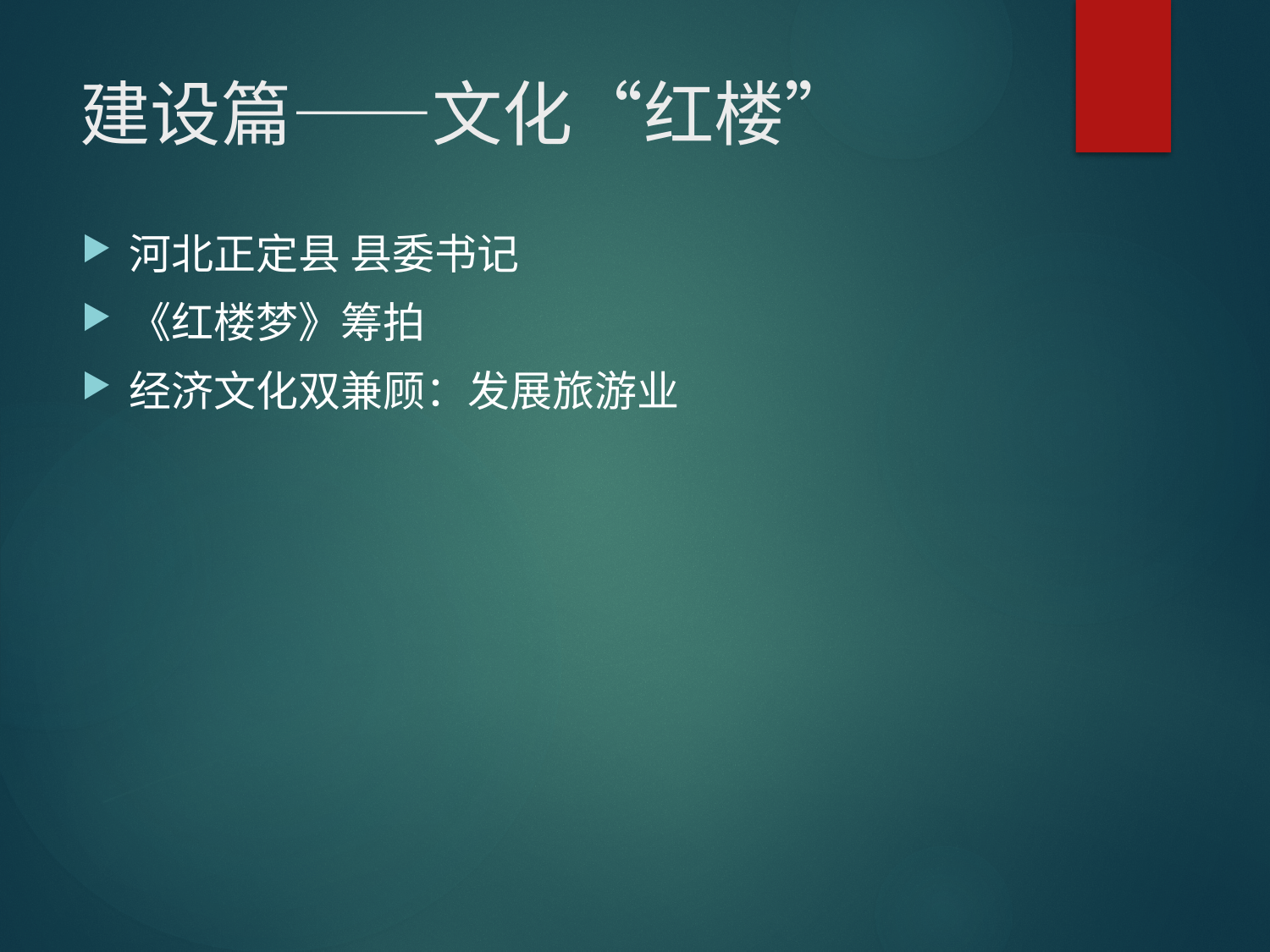

# 建设篇——文化“红楼”
河北正定县 县委书记
《红楼梦》筹拍
经济文化双兼顾：发展旅游业